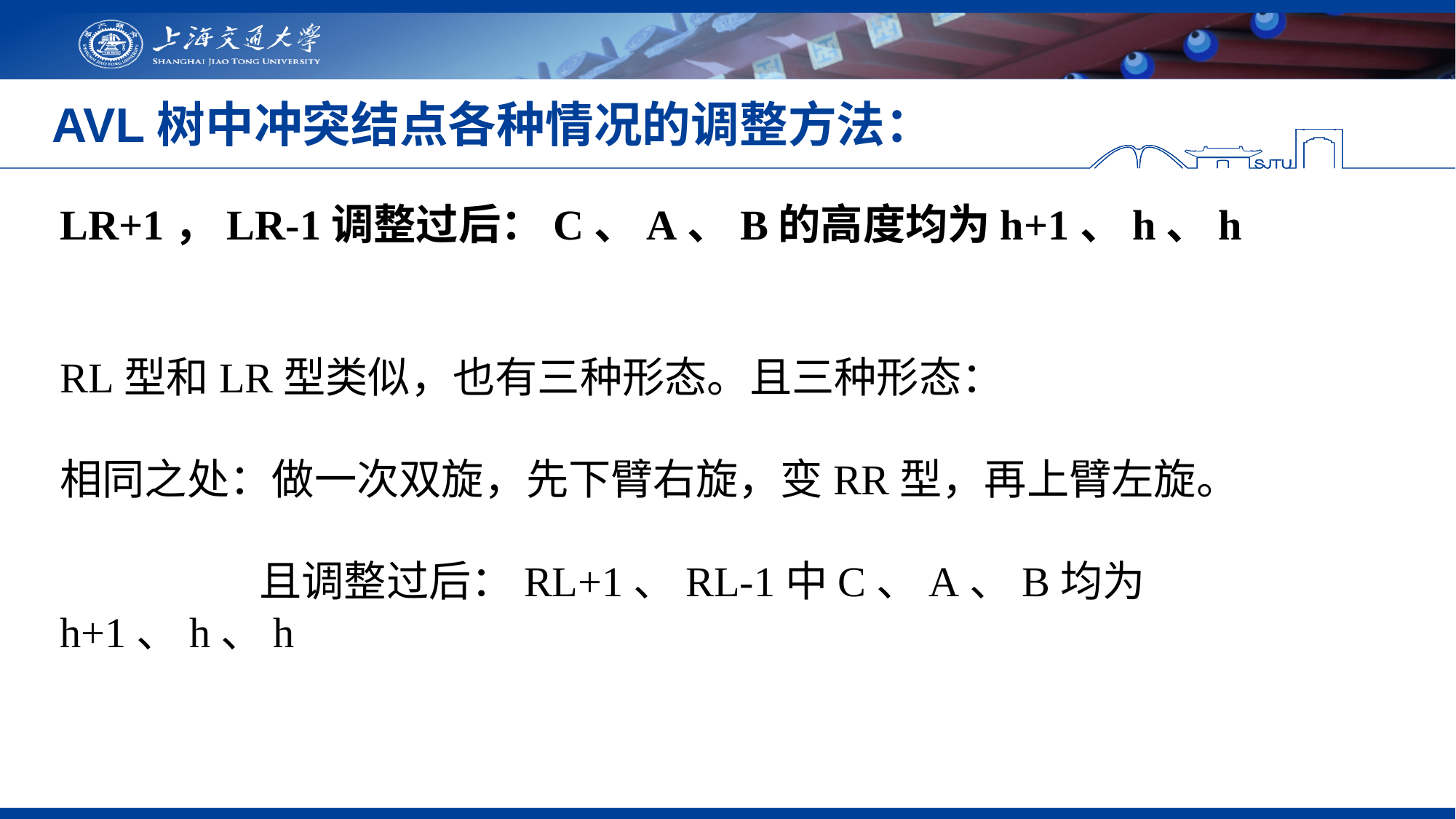

# AVL树中冲突结点各种情况的调整方法：
LR+1，LR-1调整过后：C、A、B的高度均为h+1、h、h

RL型和LR型类似，也有三种形态。且三种形态：

相同之处：做一次双旋，先下臂右旋，变RR型，再上臂左旋。

                    且调整过后：RL+1、RL-1中C、A、B均为h+1、h、h